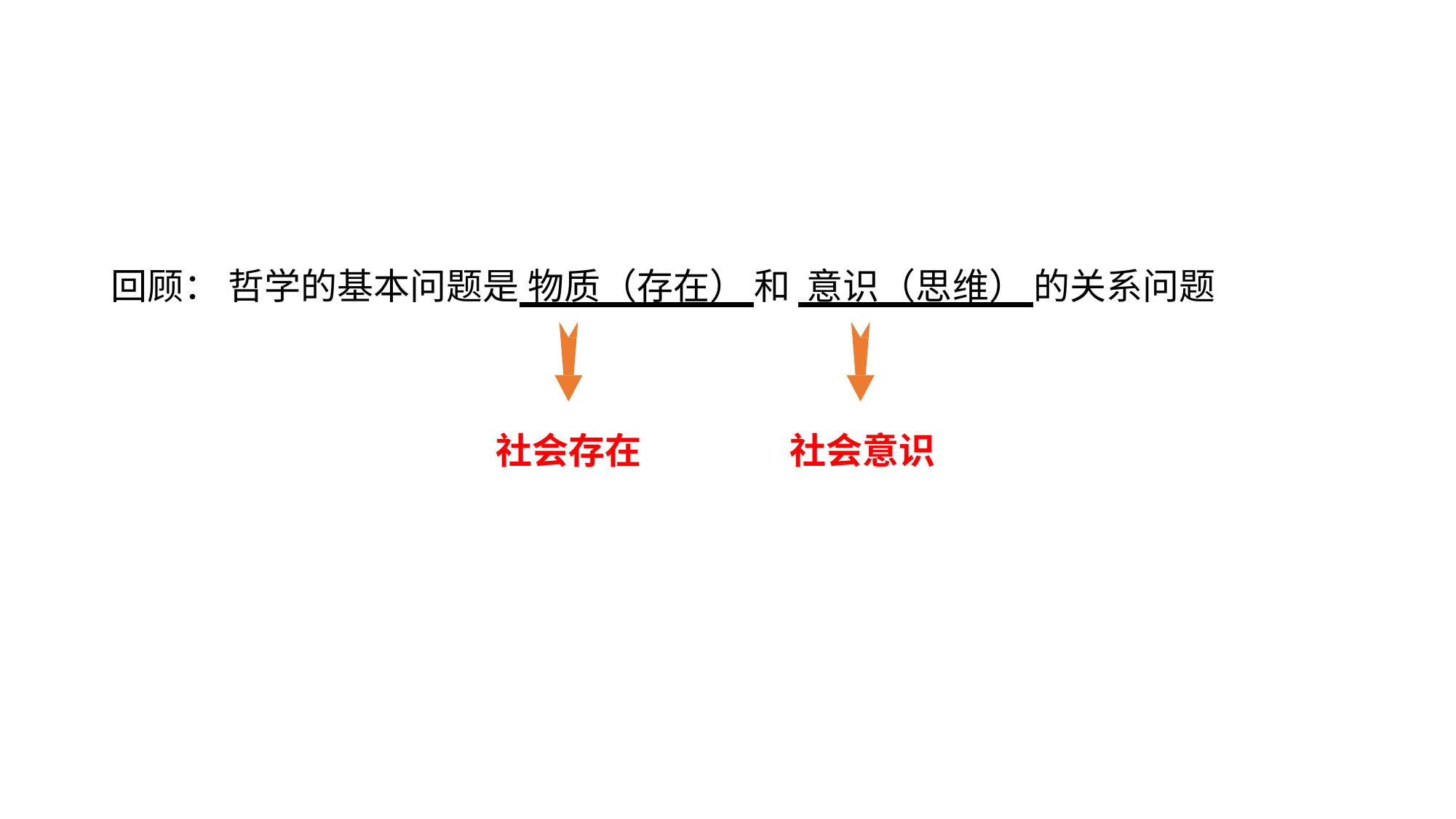

# 回顾： 哲学的基本问题是 物质（存在） 和  意识（思维） 的关系问题

社会存在
社会意识